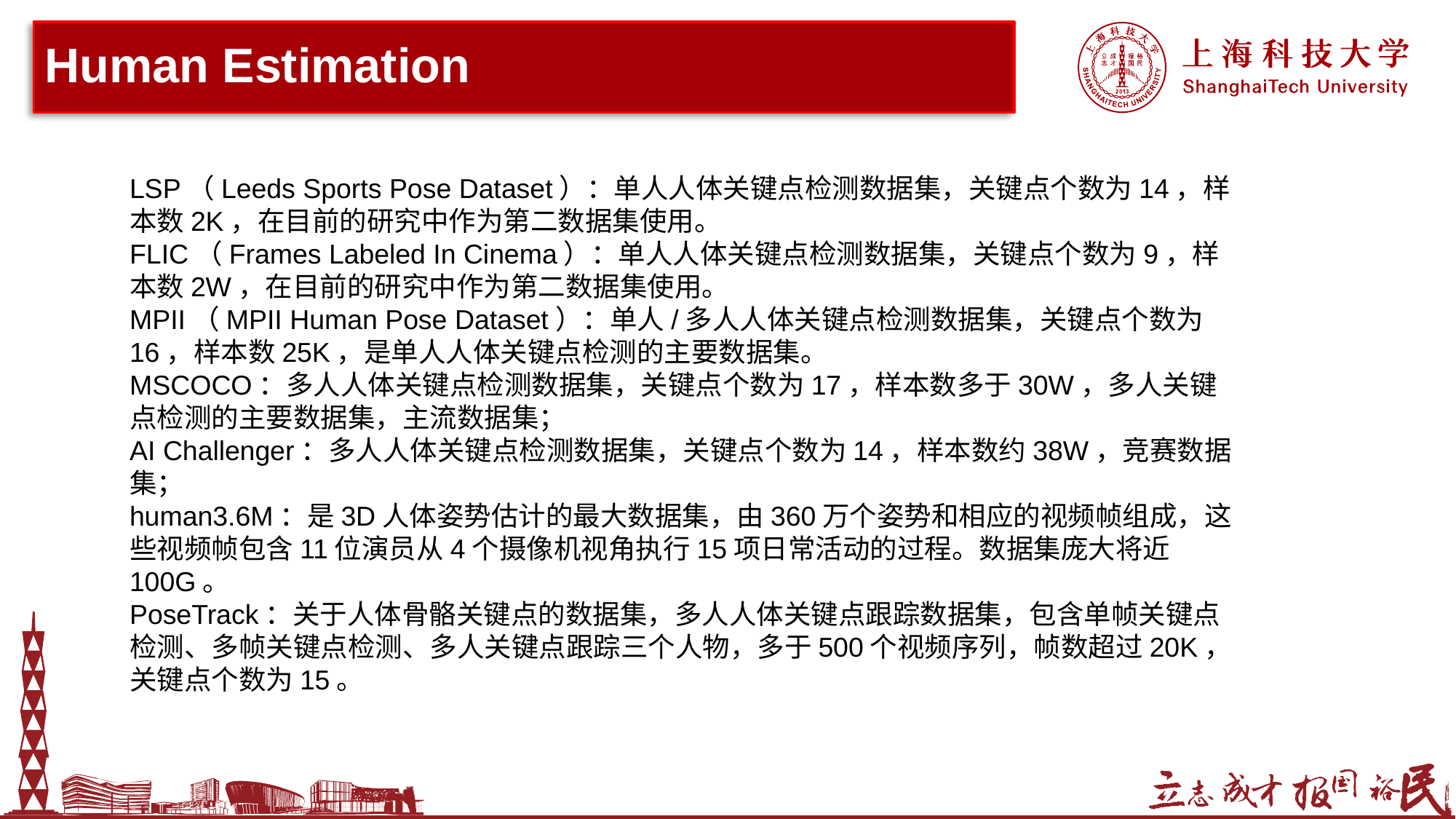

# Human Estimation
LSP（Leeds Sports Pose Dataset）：单人人体关键点检测数据集，关键点个数为14，样本数2K，在目前的研究中作为第二数据集使用。
FLIC（Frames Labeled In Cinema）：单人人体关键点检测数据集，关键点个数为9，样本数2W，在目前的研究中作为第二数据集使用。
MPII（MPII Human Pose Dataset）：单人/多人人体关键点检测数据集，关键点个数为16，样本数25K，是单人人体关键点检测的主要数据集。
MSCOCO：多人人体关键点检测数据集，关键点个数为17，样本数多于30W，多人关键点检测的主要数据集，主流数据集；
AI Challenger：多人人体关键点检测数据集，关键点个数为14，样本数约38W，竞赛数据集；
human3.6M：是3D人体姿势估计的最大数据集，由360万个姿势和相应的视频帧组成，这些视频帧包含11位演员从4个摄像机视角执行15项日常活动的过程。数据集庞大将近100G。
PoseTrack：关于人体骨骼关键点的数据集，多人人体关键点跟踪数据集，包含单帧关键点检测、多帧关键点检测、多人关键点跟踪三个人物，多于500个视频序列，帧数超过20K，关键点个数为15。